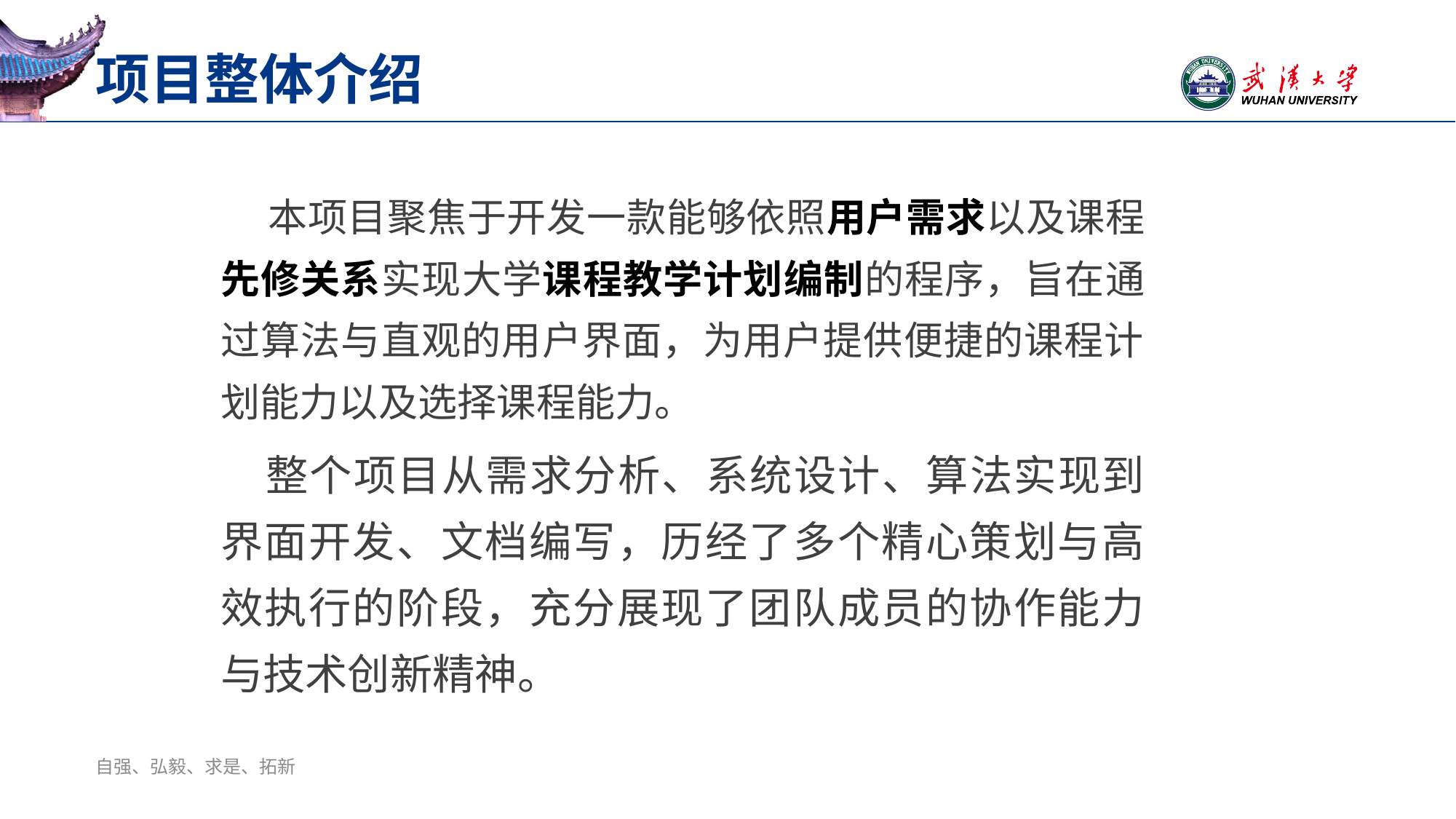

# 项目整体介绍
    本项目聚焦于开发一款能够依照用户需求以及课程先修关系实现大学课程教学计划编制的程序，旨在通过算法与直观的用户界面，为用户提供便捷的课程计划能力以及选择课程能力。
   整个项目从需求分析、系统设计、算法实现到界面开发、文档编写，历经了多个精心策划与高效执行的阶段，充分展现了团队成员的协作能力与技术创新精神。